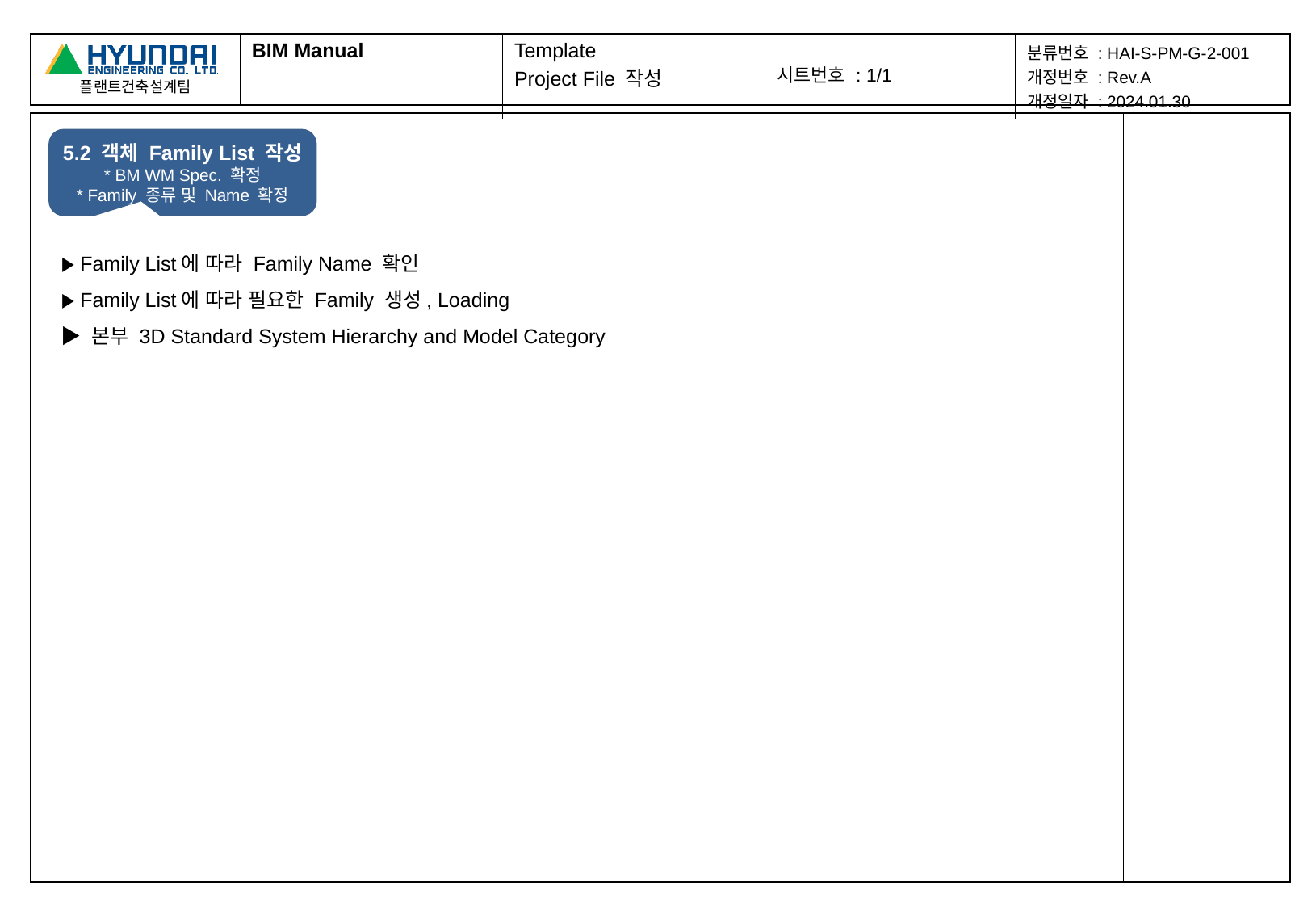

| BIM Manual | Template Project File 작성 | 시트번호 : 1/1 | 분류번호 : HAI-S-PM-G-2-001 개정번호 : Rev.A 개정일자 : 2024.01.30 |
| --- | --- | --- | --- |
|  |  |
| --- | --- |
5.2 객체 Family List 작성
* BM WM Spec. 확정
* Family 종류 및 Name 확정
▶ Family List에 따라 Family Name 확인
▶ Family List에 따라 필요한 Family 생성, Loading
▶ 본부 3D Standard System Hierarchy and Model Category